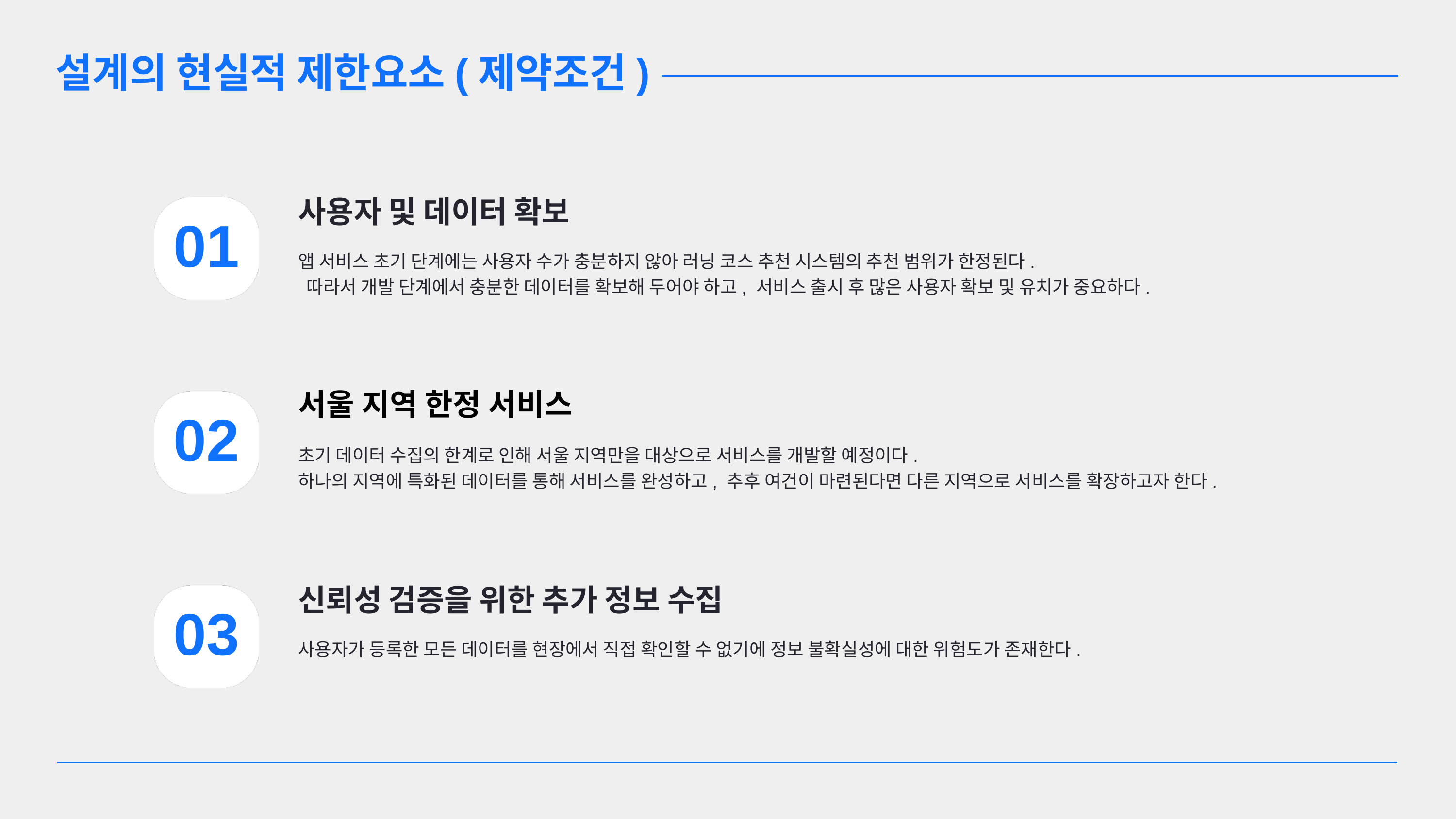

설계의 현실적 제한요소(제약조건)

사용자 및 데이터 확보
01
앱 서비스 초기 단계에는 사용자 수가 충분하지 않아 러닝 코스 추천 시스템의 추천 범위가 한정된다.
 따라서 개발 단계에서 충분한 데이터를 확보해 두어야 하고, 서비스 출시 후 많은 사용자 확보 및 유치가 중요하다.

서울 지역 한정 서비스
02
초기 데이터 수집의 한계로 인해 서울 지역만을 대상으로 서비스를 개발할 예정이다.
하나의 지역에 특화된 데이터를 통해 서비스를 완성하고, 추후 여건이 마련된다면 다른 지역으로 서비스를 확장하고자 한다.

신뢰성 검증을 위한 추가 정보 수집
03
사용자가 등록한 모든 데이터를 현장에서 직접 확인할 수 없기에 정보 불확실성에 대한 위험도가 존재한다.